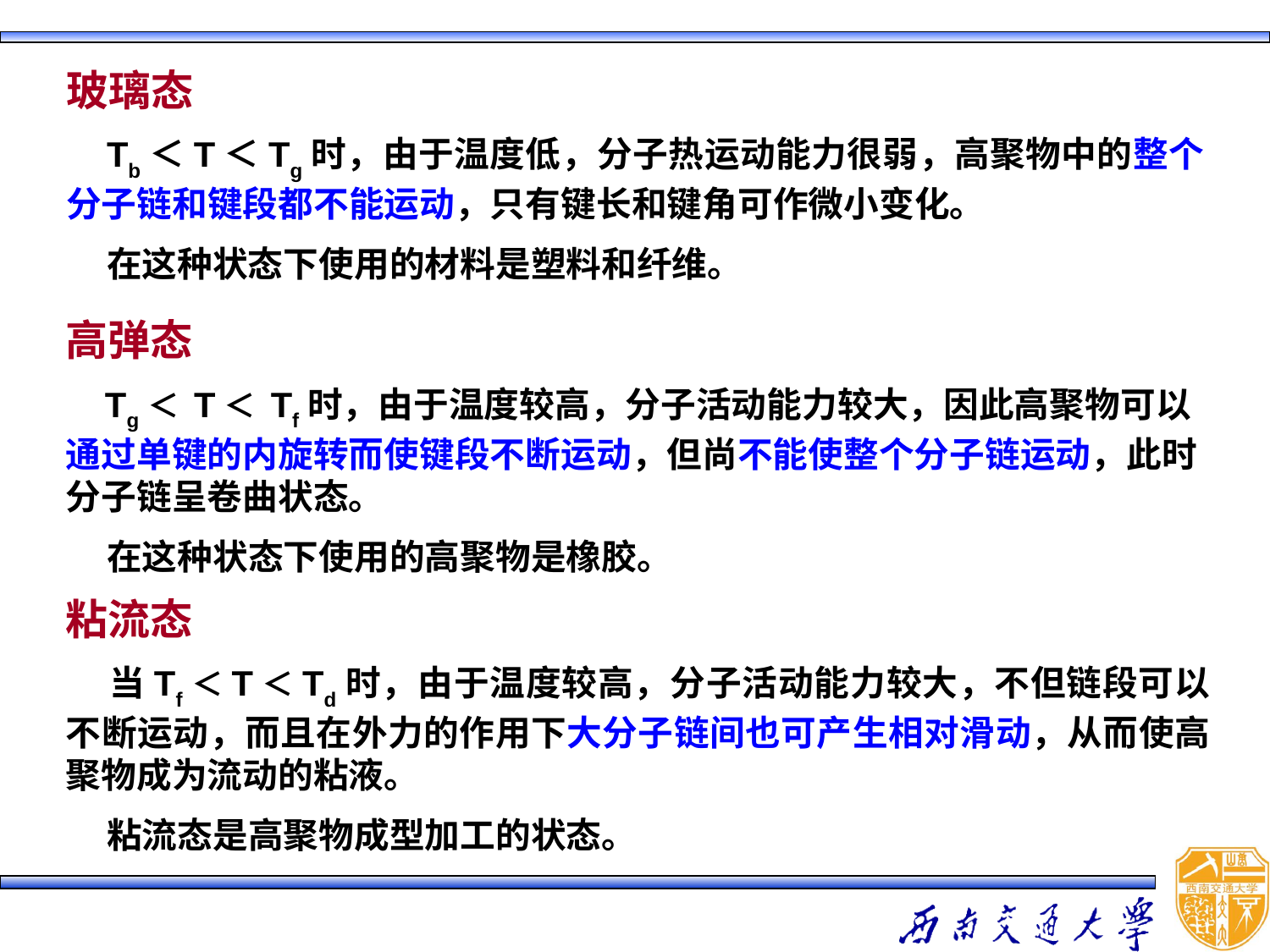

玻璃态
    Tb＜T＜Tg时，由于温度低，分子热运动能力很弱，高聚物中的整个分子链和键段都不能运动，只有键长和键角可作微小变化。
    在这种状态下使用的材料是塑料和纤维。
高弹态
    Tg＜ T＜ Tf时，由于温度较高，分子活动能力较大，因此高聚物可以通过单键的内旋转而使键段不断运动，但尚不能使整个分子链运动，此时分子链呈卷曲状态。
    在这种状态下使用的高聚物是橡胶。
粘流态
    当Tf＜T＜Td时，由于温度较高，分子活动能力较大，不但链段可以不断运动，而且在外力的作用下大分子链间也可产生相对滑动，从而使高聚物成为流动的粘液。
    粘流态是高聚物成型加工的状态。